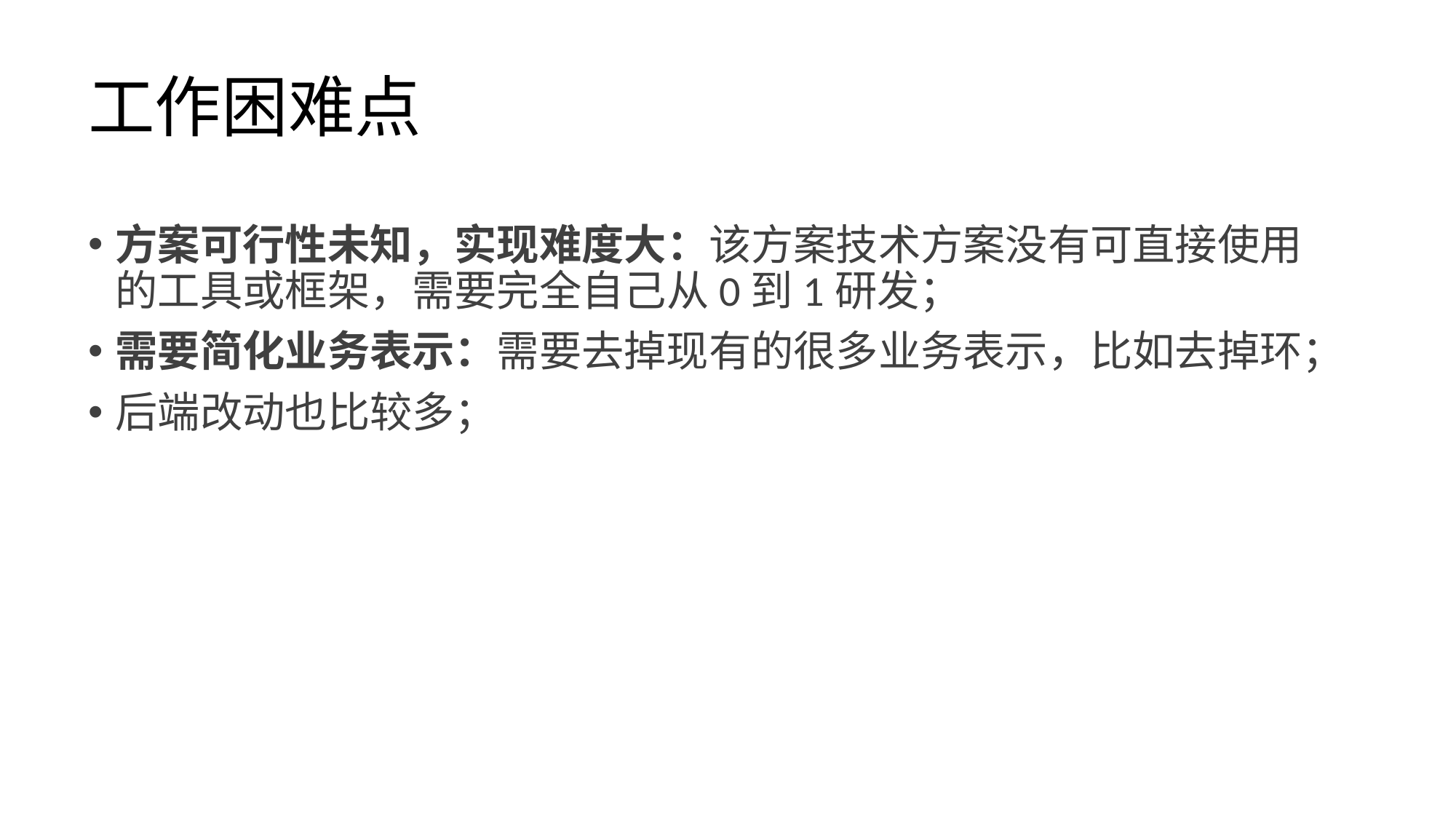

# 工作困难点
方案可行性未知，实现难度大：该方案技术方案没有可直接使用的工具或框架，需要完全自己从0到1研发；
需要简化业务表示：需要去掉现有的很多业务表示，比如去掉环；
后端改动也比较多；